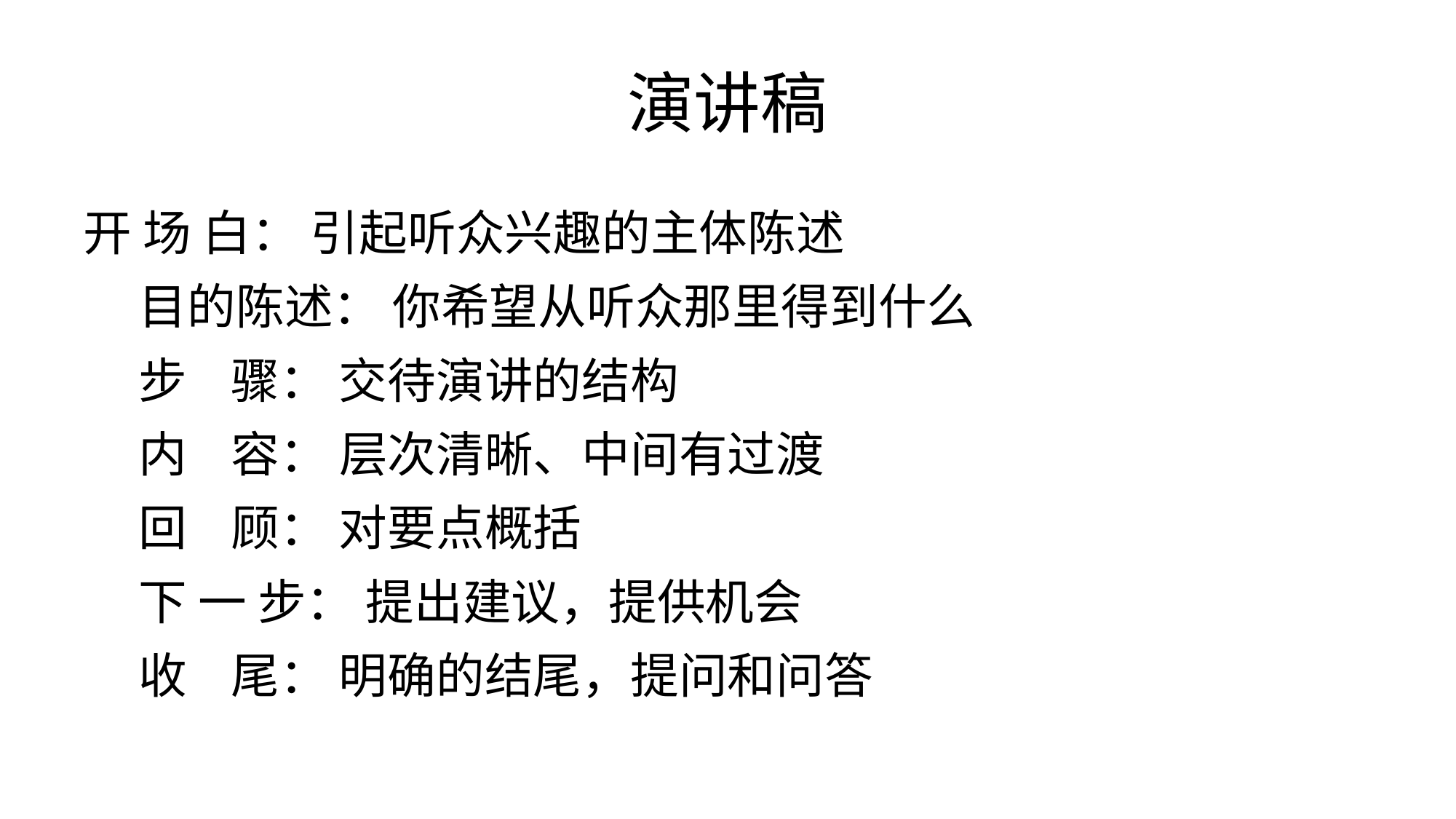

# 演讲稿
开 场 白： 引起听众兴趣的主体陈述
    目的陈述： 你希望从听众那里得到什么
    步    骤： 交待演讲的结构
    内    容： 层次清晰、中间有过渡
    回    顾： 对要点概括
    下 一 步： 提出建议，提供机会
    收    尾： 明确的结尾，提问和问答